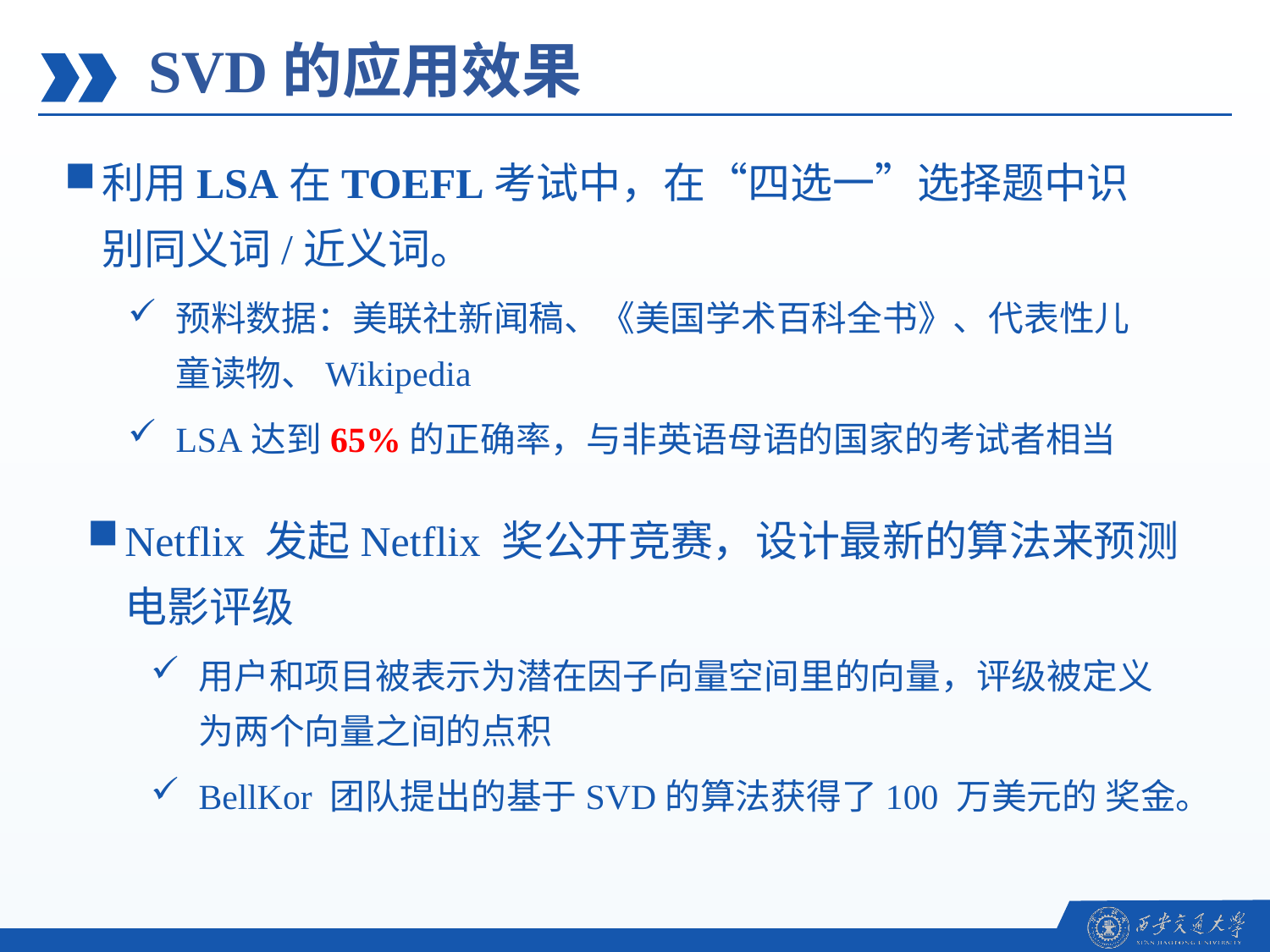

SVD的应用效果
利用LSA在TOEFL考试中，在“四选一”选择题中识别同义词/近义词。
预料数据：美联社新闻稿、《美国学术百科全书》、代表性儿童读物、Wikipedia
LSA达到65%的正确率，与非英语母语的国家的考试者相当
Netflix 发起Netflix 奖公开竞赛，设计最新的算法来预测电影评级
用户和项目被表示为潜在因子向量空间里的向量，评级被定义为两个向量之间的点积
BellKor 团队提出的基于SVD的算法获得了100 万美元的 奖金。